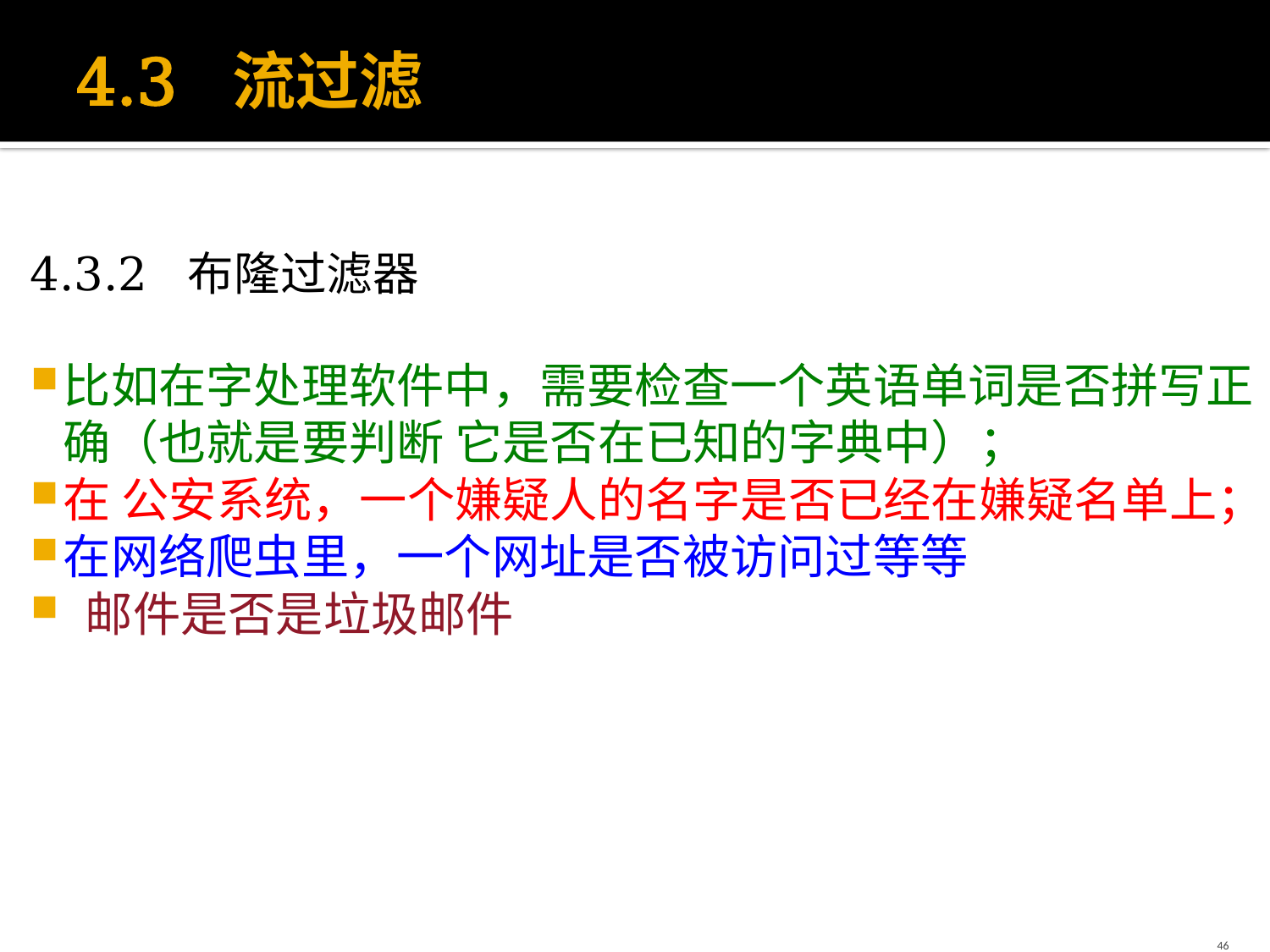

# 4.3  流过滤
4.3.2  布隆过滤器

比如在字处理软件中，需要检查一个英语单词是否拼写正确（也就是要判断 它是否在已知的字典中）；
在 公安系统，一个嫌疑人的名字是否已经在嫌疑名单上；
在网络爬虫里，一个网址是否被访问过等等
 邮件是否是垃圾邮件

46